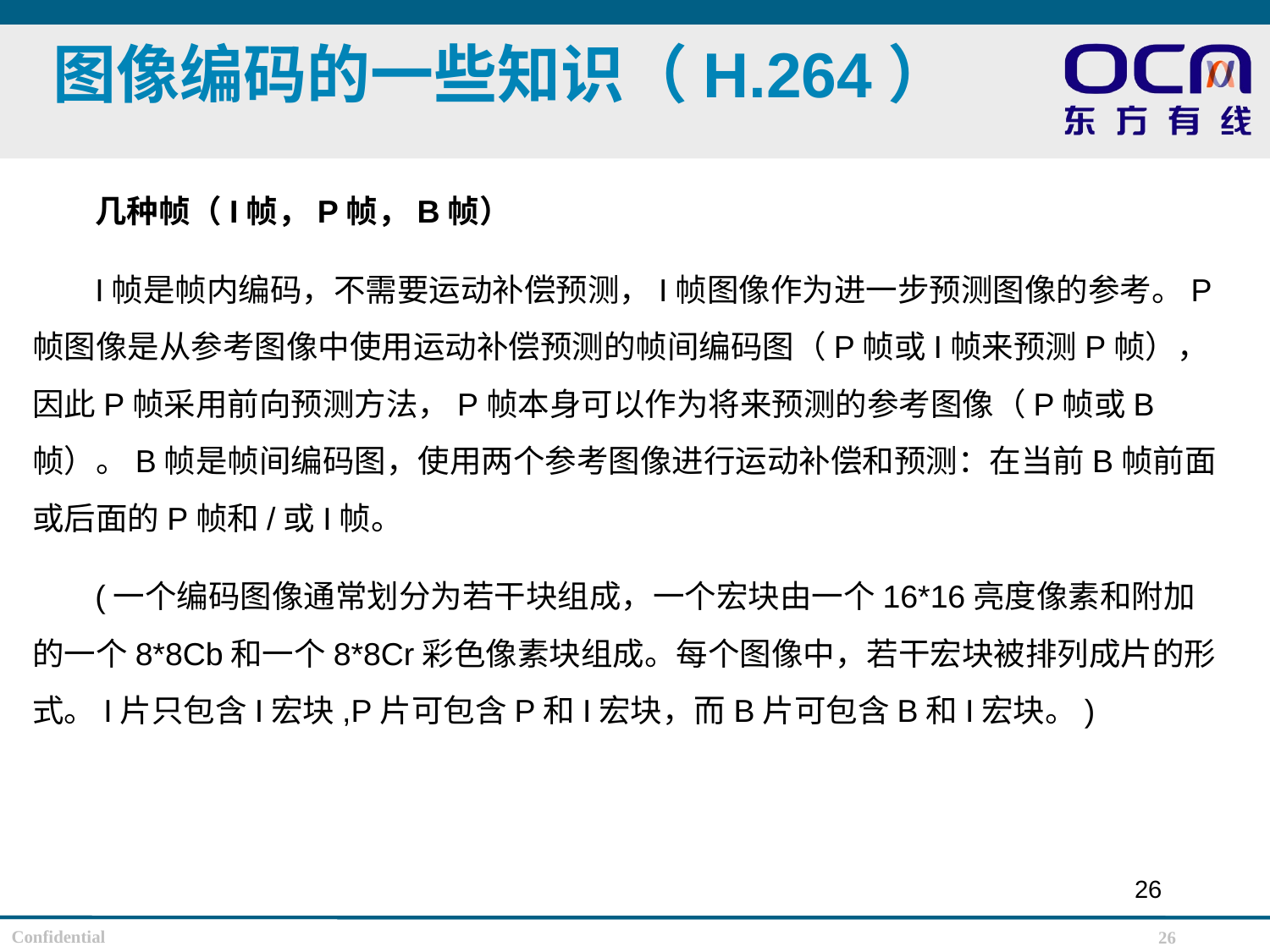

# 图像编码的一些知识（H.264）
几种帧（I帧，P帧，B帧）
I帧是帧内编码，不需要运动补偿预测，I帧图像作为进一步预测图像的参考。P帧图像是从参考图像中使用运动补偿预测的帧间编码图（P帧或I帧来预测P帧），因此P帧采用前向预测方法，P帧本身可以作为将来预测的参考图像（P帧或B帧）。B帧是帧间编码图，使用两个参考图像进行运动补偿和预测：在当前B帧前面或后面的P帧和/或I帧。
(一个编码图像通常划分为若干块组成，一个宏块由一个16*16亮度像素和附加的一个8*8Cb和一个8*8Cr彩色像素块组成。每个图像中，若干宏块被排列成片的形式。I片只包含I宏块,P片可包含P和I宏块，而B片可包含B和I宏块。)

26